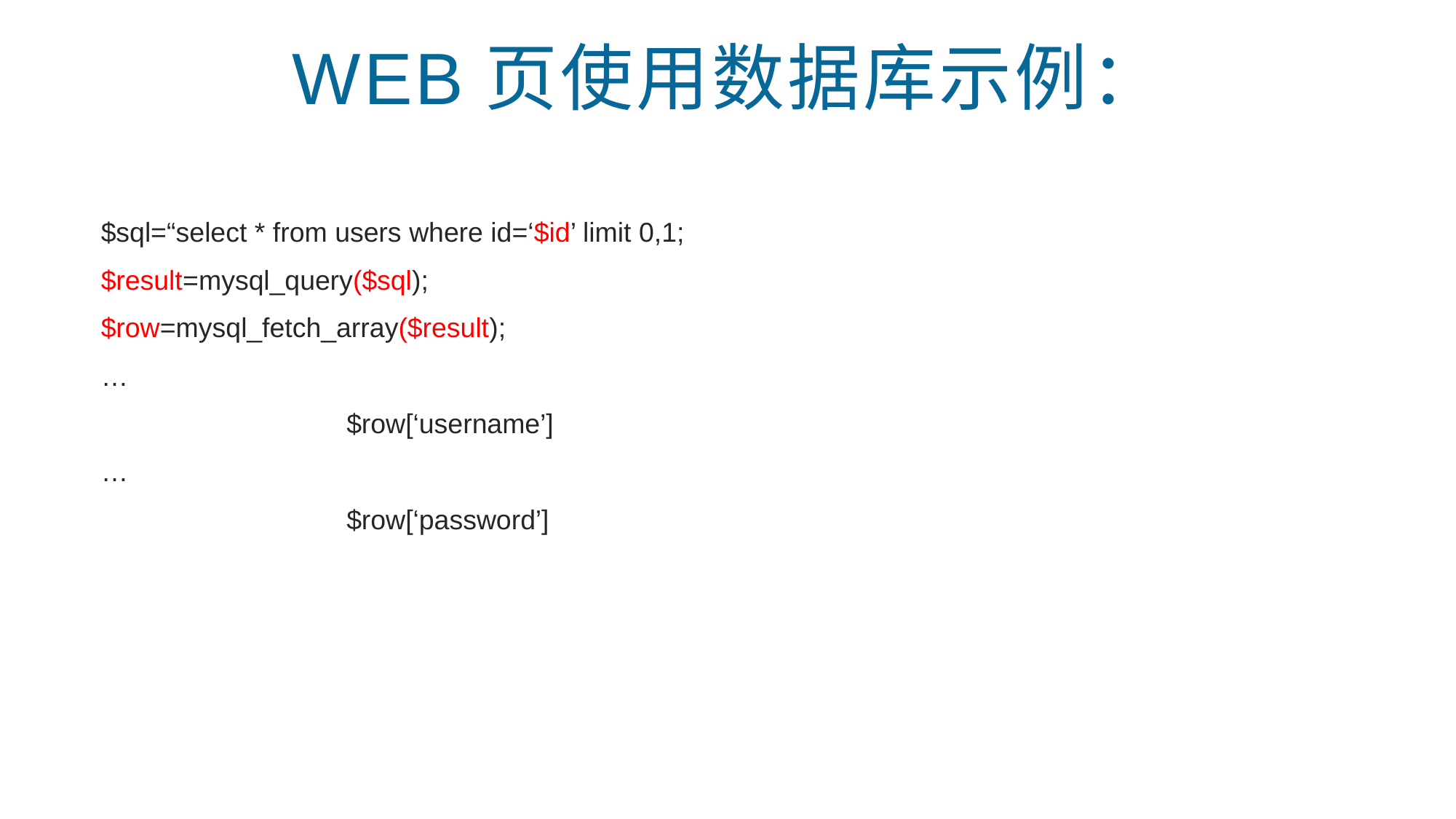

# WEB页使用数据库示例：
$sql=“select * from users where id=‘$id’ limit 0,1;
$result=mysql_query($sql);
$row=mysql_fetch_array($result);
…
			$row[‘username’]
…
			$row[‘password’]